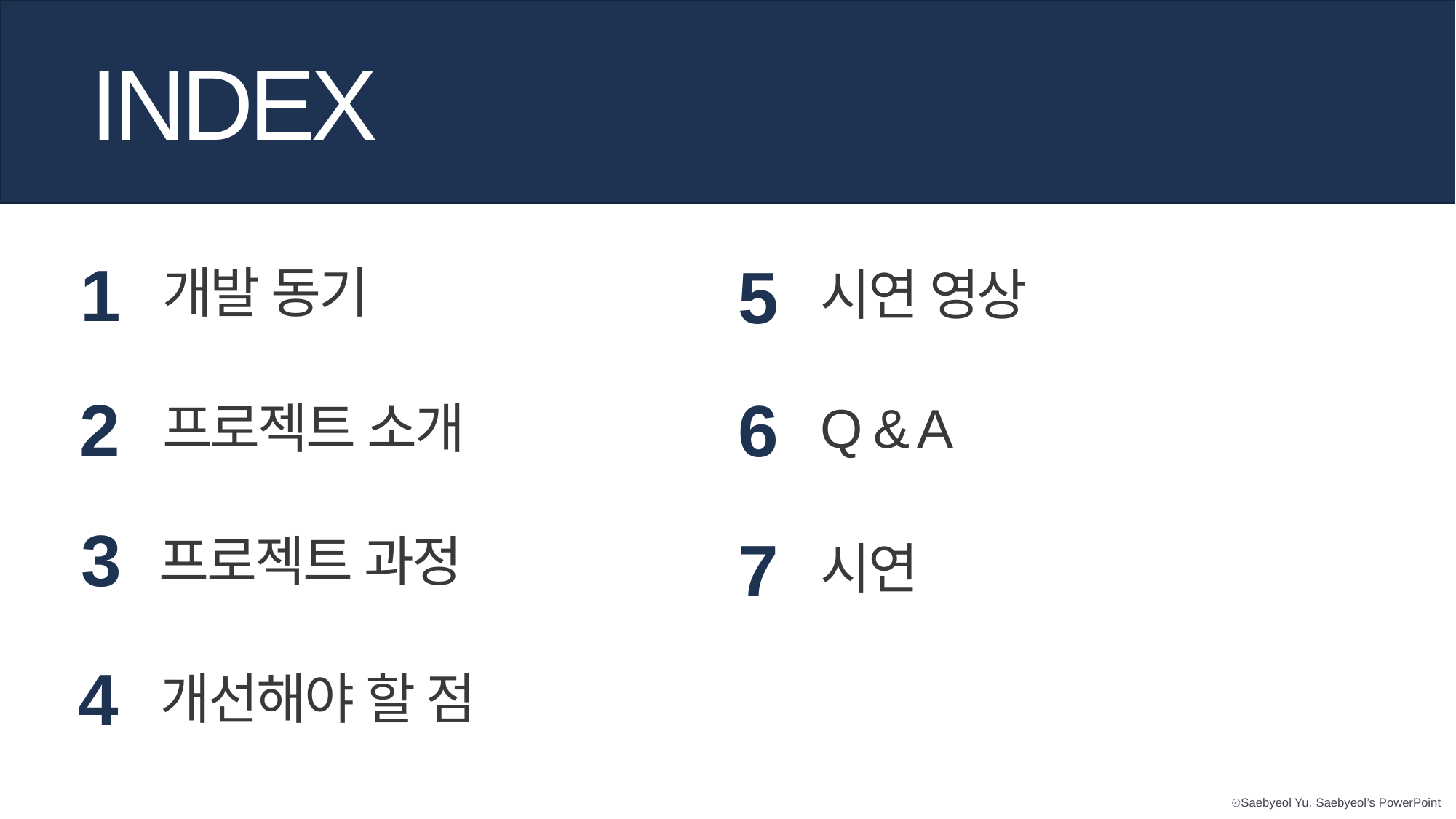

INDEX
1
개발 동기
5
시연 영상
2
프로젝트 소개
6
Q & A
3
프로젝트 과정
7
시연
4
개선해야 할 점